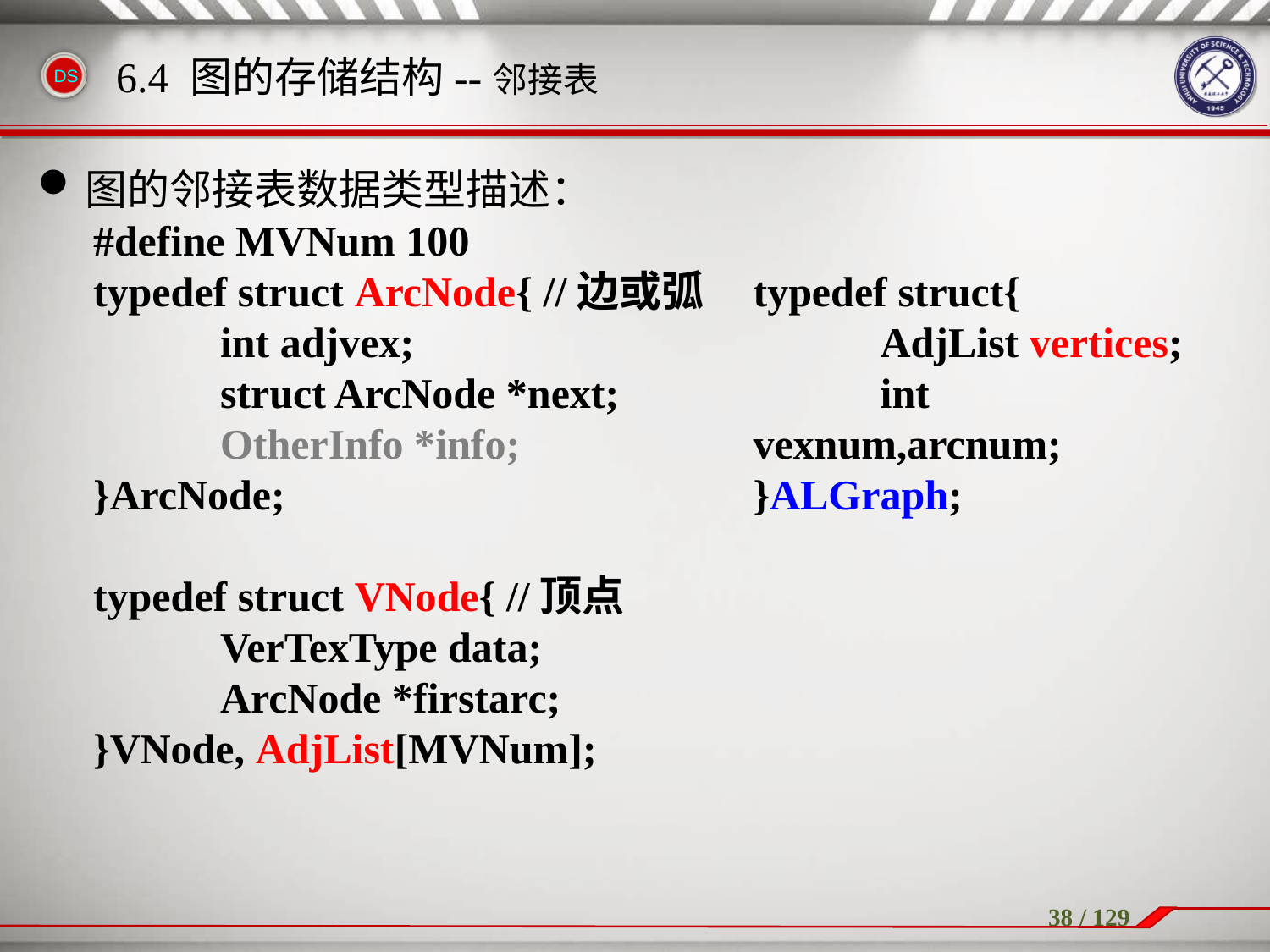

图的邻接表数据类型描述：
#define MVNum 100
typedef struct ArcNode{ //边或弧
	int adjvex;
	struct ArcNode *next;
	OtherInfo *info;
}ArcNode;

typedef struct VNode{ //顶点
	VerTexType data;
	ArcNode *firstarc;
}VNode, AdjList[MVNum];

6.4 图的存储结构--邻接表
typedef struct{
	AdjList vertices;
	int vexnum,arcnum;
}ALGraph;